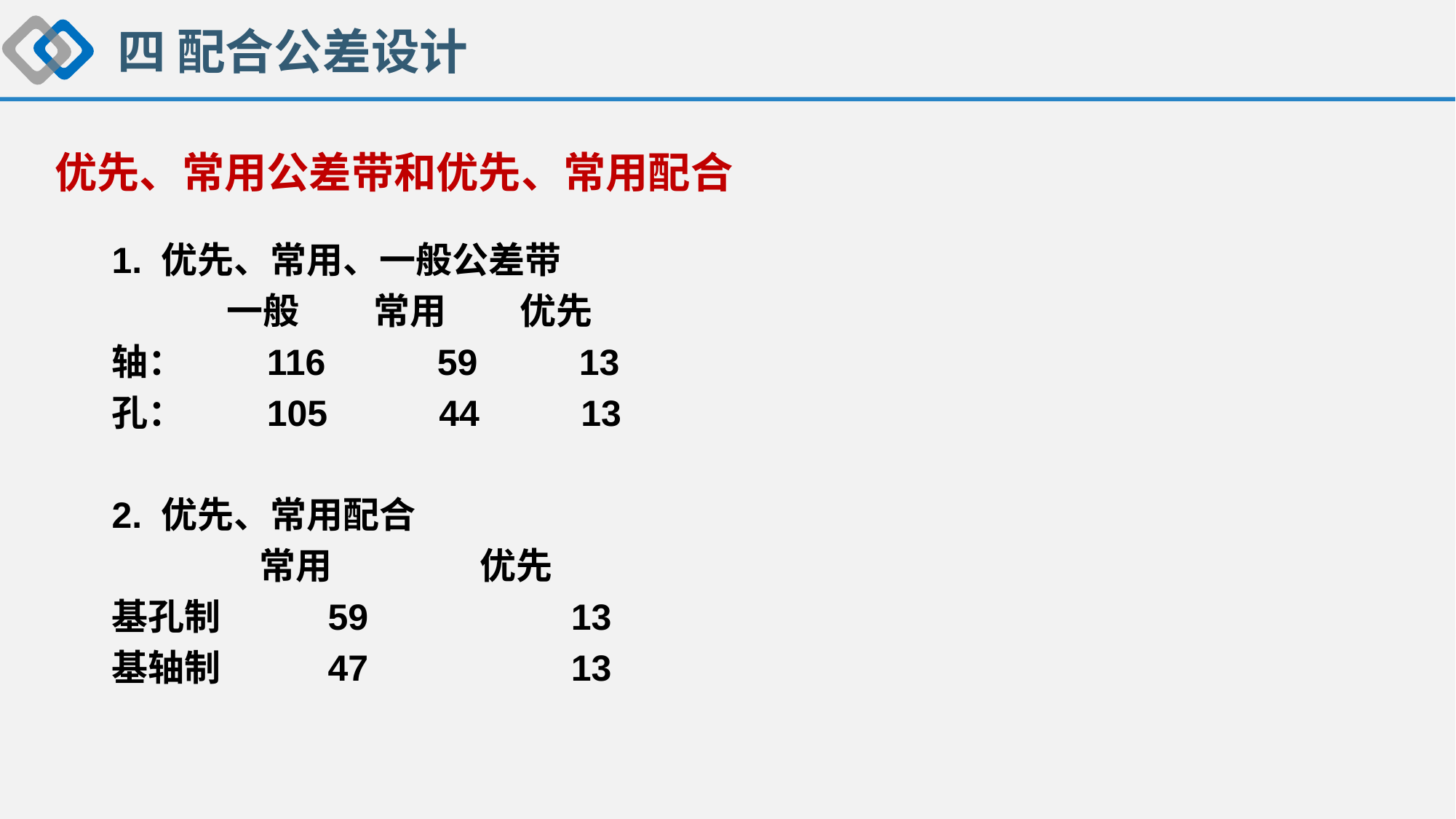

四 配合公差设计
优先、常用公差带和优先、常用配合
1. 优先、常用、一般公差带
             一般         常用         优先
轴：         116           59          13
孔：         105           44          13

2. 优先、常用配合
                 常用                  优先
基孔制            59                    13
基轴制            47                    13